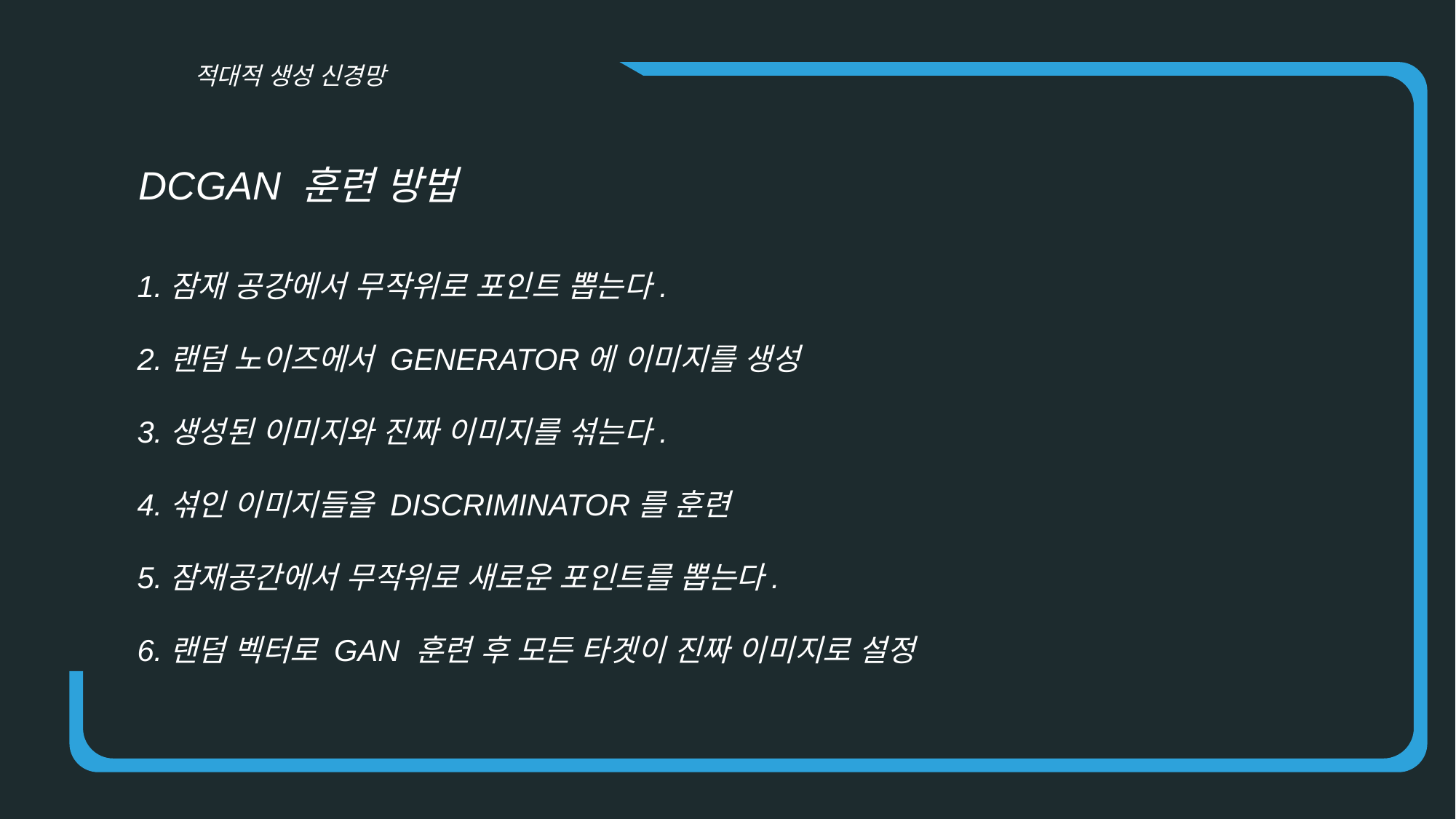

적대적 생성 신경망

DCGAN 훈련 방법

1.잠재 공강에서 무작위로 포인트 뽑는다.
2.랜덤 노이즈에서 GENERATOR에 이미지를 생성
3.생성된 이미지와 진짜 이미지를 섞는다.
4.섞인 이미지들을 DISCRIMINATOR를 훈련
5.잠재공간에서 무작위로 새로운 포인트를 뽑는다.
6.랜덤 벡터로 GAN 훈련 후 모든 타겟이 진짜 이미지로 설정